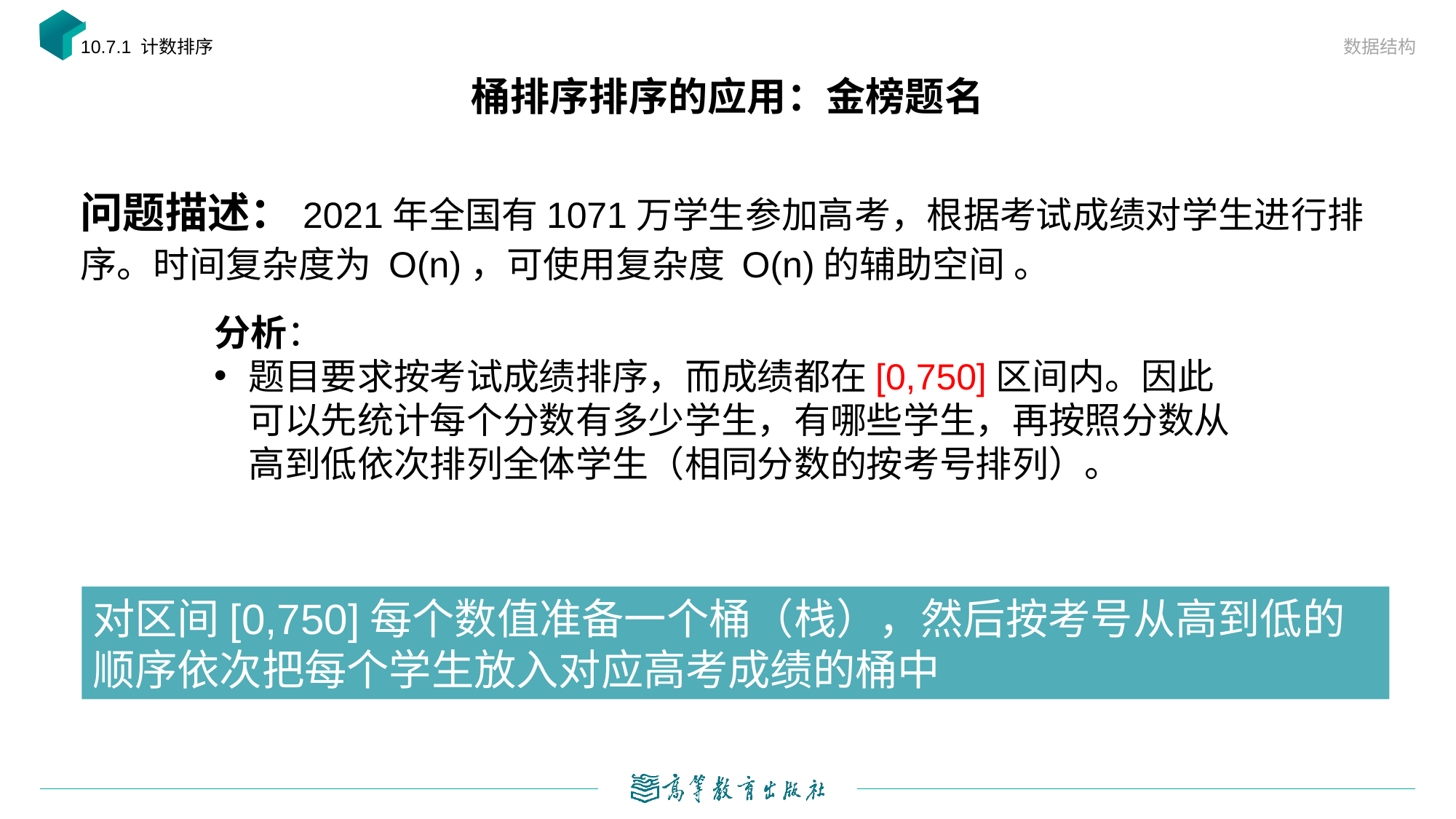

数据结构
10.7.1 计数排序
# 桶排序排序的应用：金榜题名
问题描述：2021年全国有1071万学生参加高考，根据考试成绩对学生进行排序。时间复杂度为 O(n)，可使用复杂度 O(n)的辅助空间 。

分析：
题目要求按考试成绩排序，而成绩都在[0,750]区间内。因此可以先统计每个分数有多少学生，有哪些学生，再按照分数从高到低依次排列全体学生（相同分数的按考号排列）。
对区间[0,750]每个数值准备一个桶（栈），然后按考号从高到低的顺序依次把每个学生放入对应高考成绩的桶中